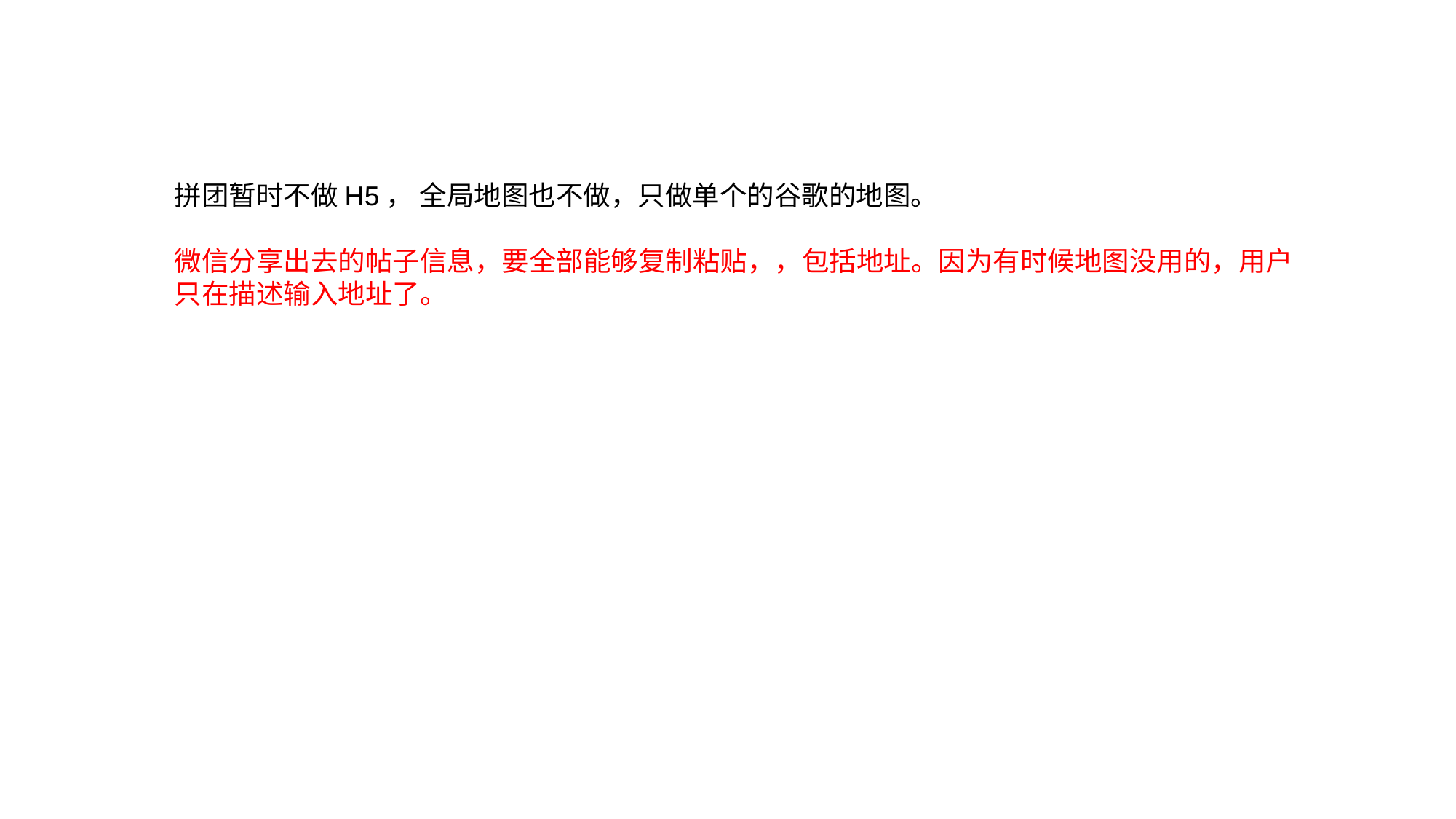

拼团暂时不做H5， 全局地图也不做，只做单个的谷歌的地图。

微信分享出去的帖子信息，要全部能够复制粘贴，，包括地址。因为有时候地图没用的，用户
只在描述输入地址了。